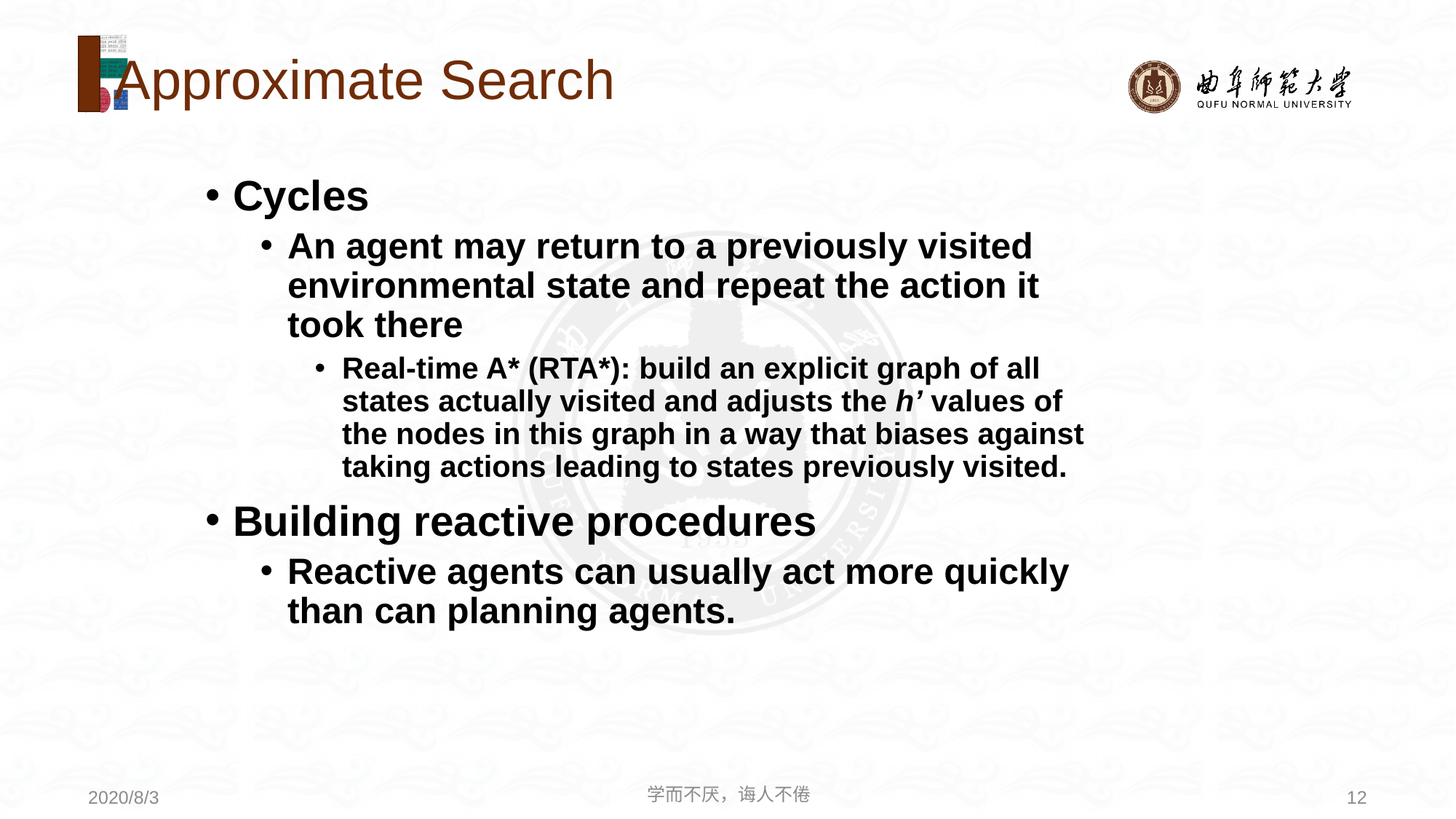

# Approximate Search
Cycles
An agent may return to a previously visited environmental state and repeat the action it took there
Real-time A* (RTA*): build an explicit graph of all states actually visited and adjusts the h’ values of the nodes in this graph in a way that biases against taking actions leading to states previously visited.
Building reactive procedures
Reactive agents can usually act more quickly than can planning agents.
学而不厌，诲人不倦
12
2020/8/3